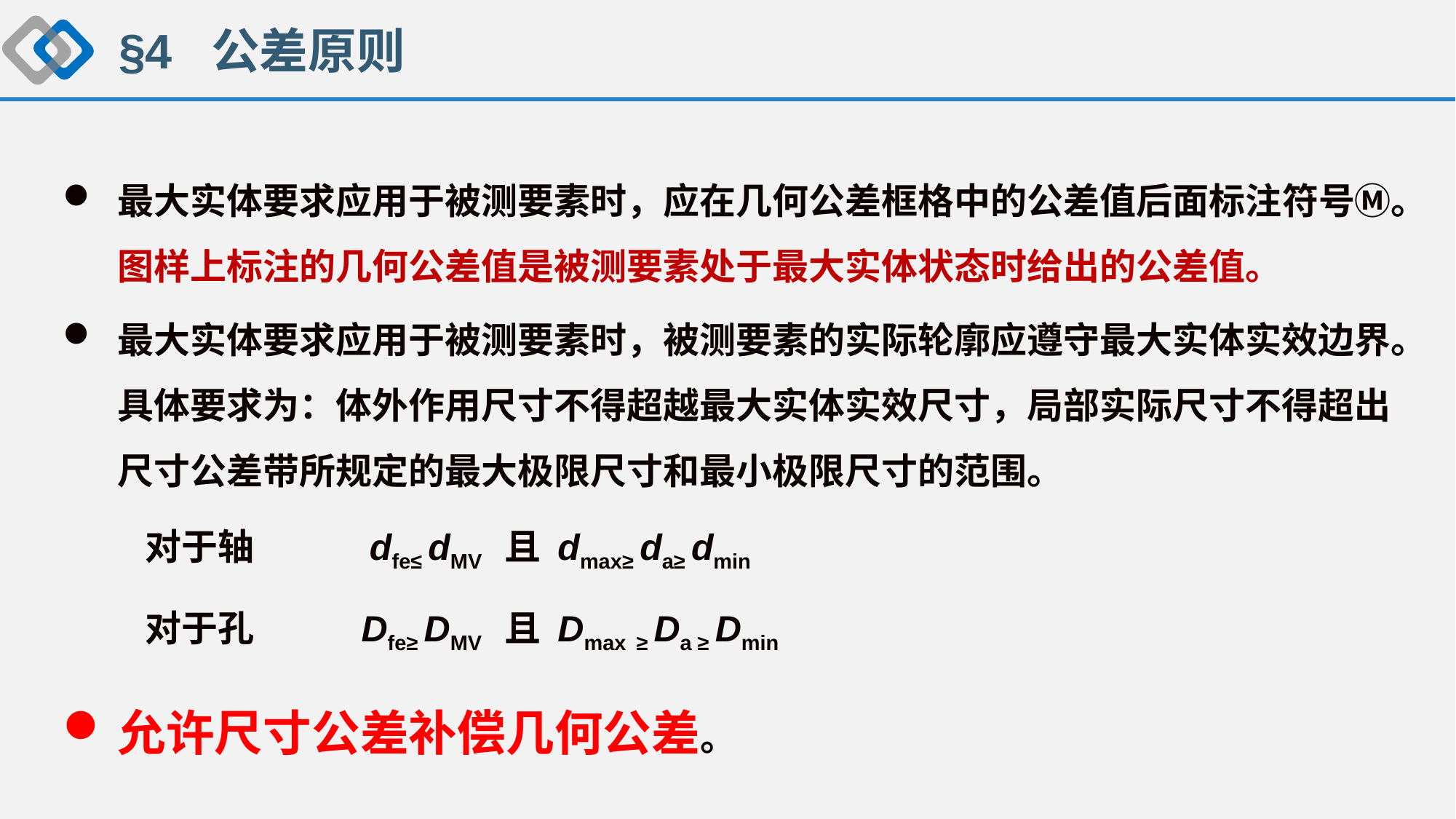

§4  公差原则
最大实体要求应用于被测要素时，应在几何公差框格中的公差值后面标注符号Ⓜ。图样上标注的几何公差值是被测要素处于最大实体状态时给出的公差值。
最大实体要求应用于被测要素时，被测要素的实际轮廓应遵守最大实体实效边界。具体要求为：体外作用尺寸不得超越最大实体实效尺寸，局部实际尺寸不得超出尺寸公差带所规定的最大极限尺寸和最小极限尺寸的范围。
         对于轴             dfe≤ dMV   且 dmax≥ da≥ dmin
         对于孔            Dfe≥ DMV   且 Dmax ≥ Da ≥ Dmin
允许尺寸公差补偿几何公差。